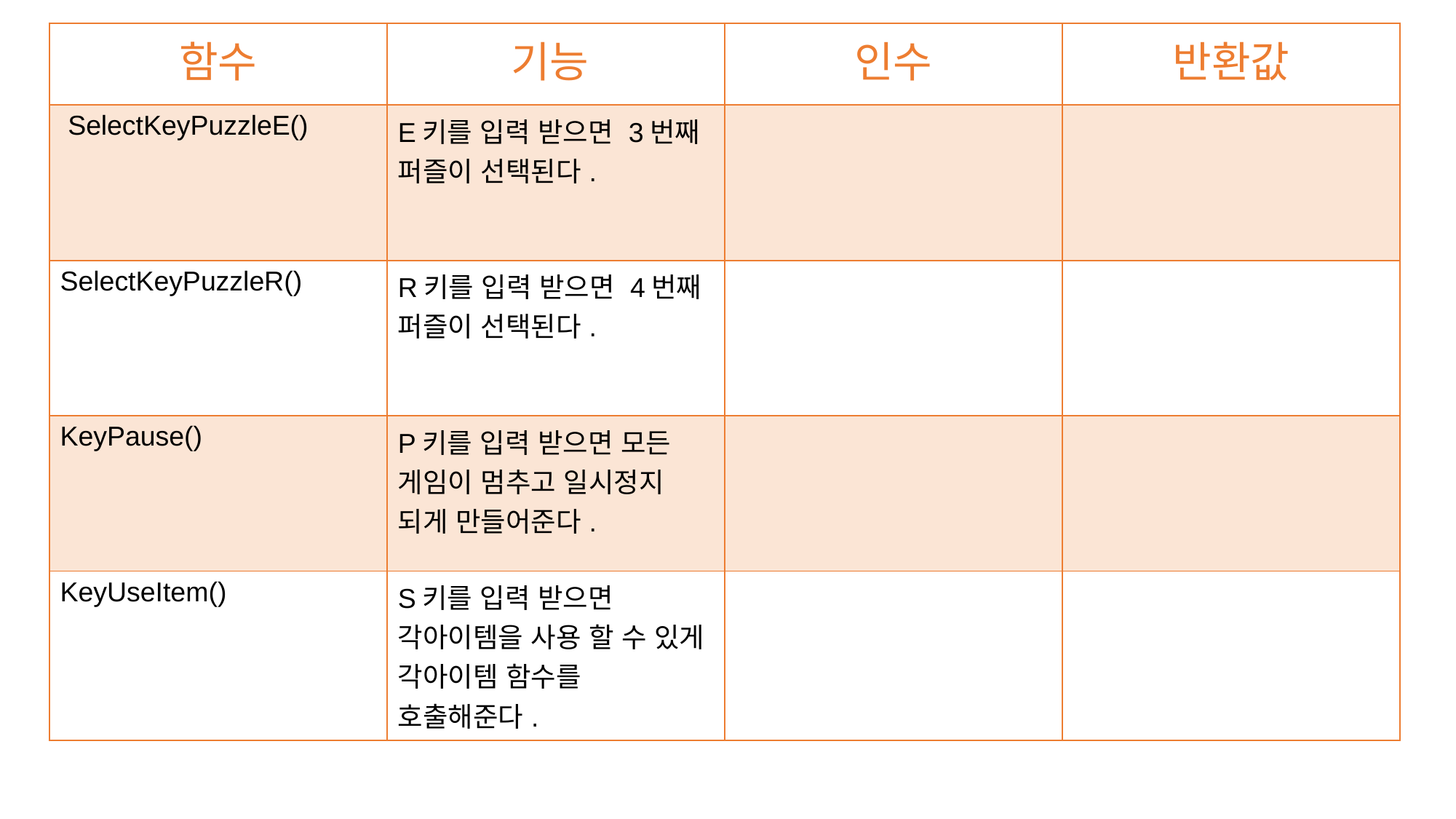

| 함수 | 기능 | 인수 | 반환값 |
| --- | --- | --- | --- |
| SelectKeyPuzzleE() | E키를 입력 받으면 3번째 퍼즐이 선택된다. |  |  |
| SelectKeyPuzzleR() | R키를 입력 받으면 4번째 퍼즐이 선택된다. |  |  |
| KeyPause() | P키를 입력 받으면 모든 게임이 멈추고 일시정지 되게 만들어준다. |  |  |
| KeyUseItem() | S키를 입력 받으면 각아이템을 사용 할 수 있게 각아이템 함수를 호출해준다. |  |  |